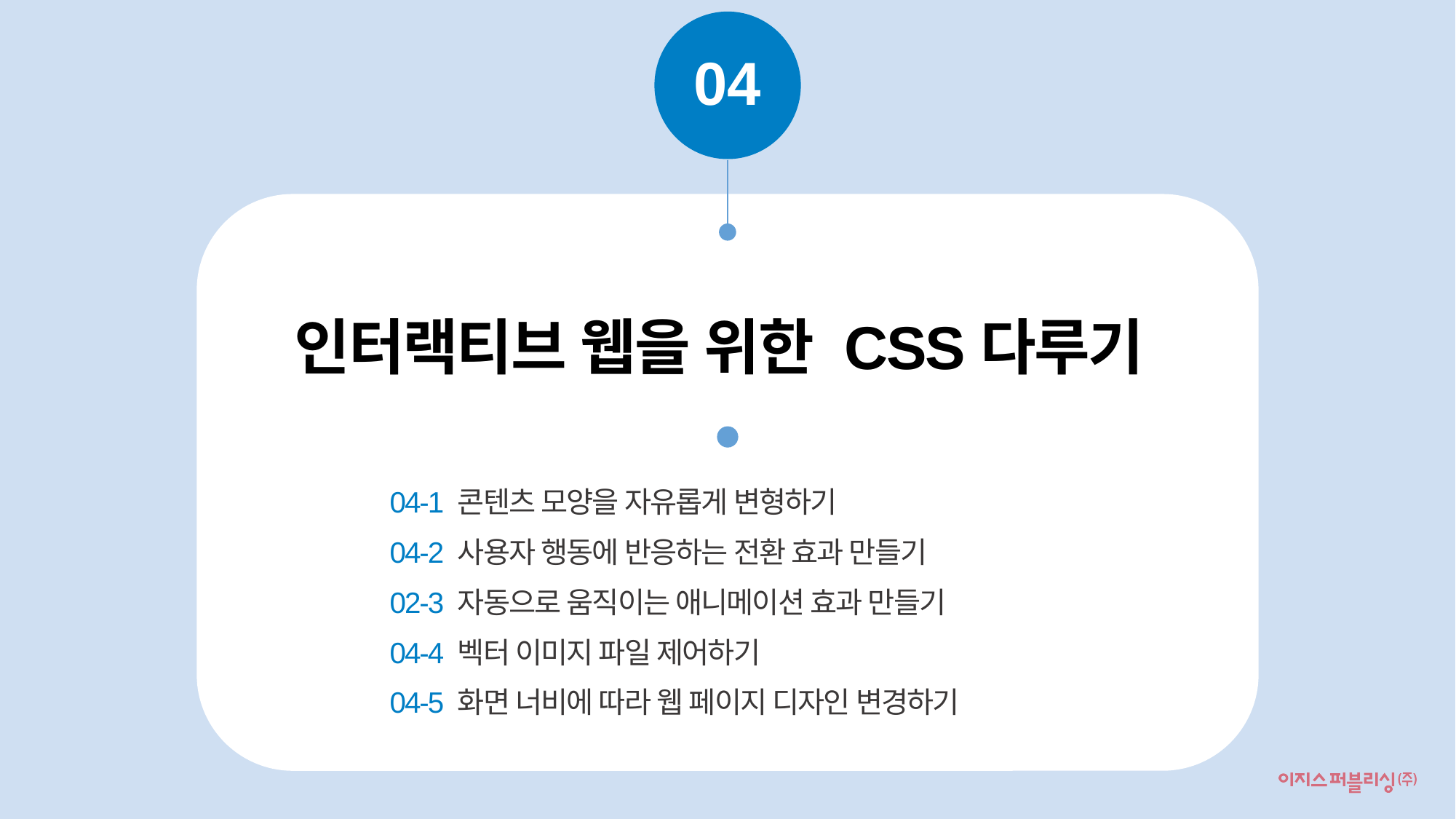

04
인터랙티브 웹을 위한 CSS다루기
04-1 콘텐츠 모양을 자유롭게 변형하기
04-2 사용자 행동에 반응하는 전환 효과 만들기
02-3 자동으로 움직이는 애니메이션 효과 만들기
04-4 벡터 이미지 파일 제어하기
04-5 화면 너비에 따라 웹 페이지 디자인 변경하기